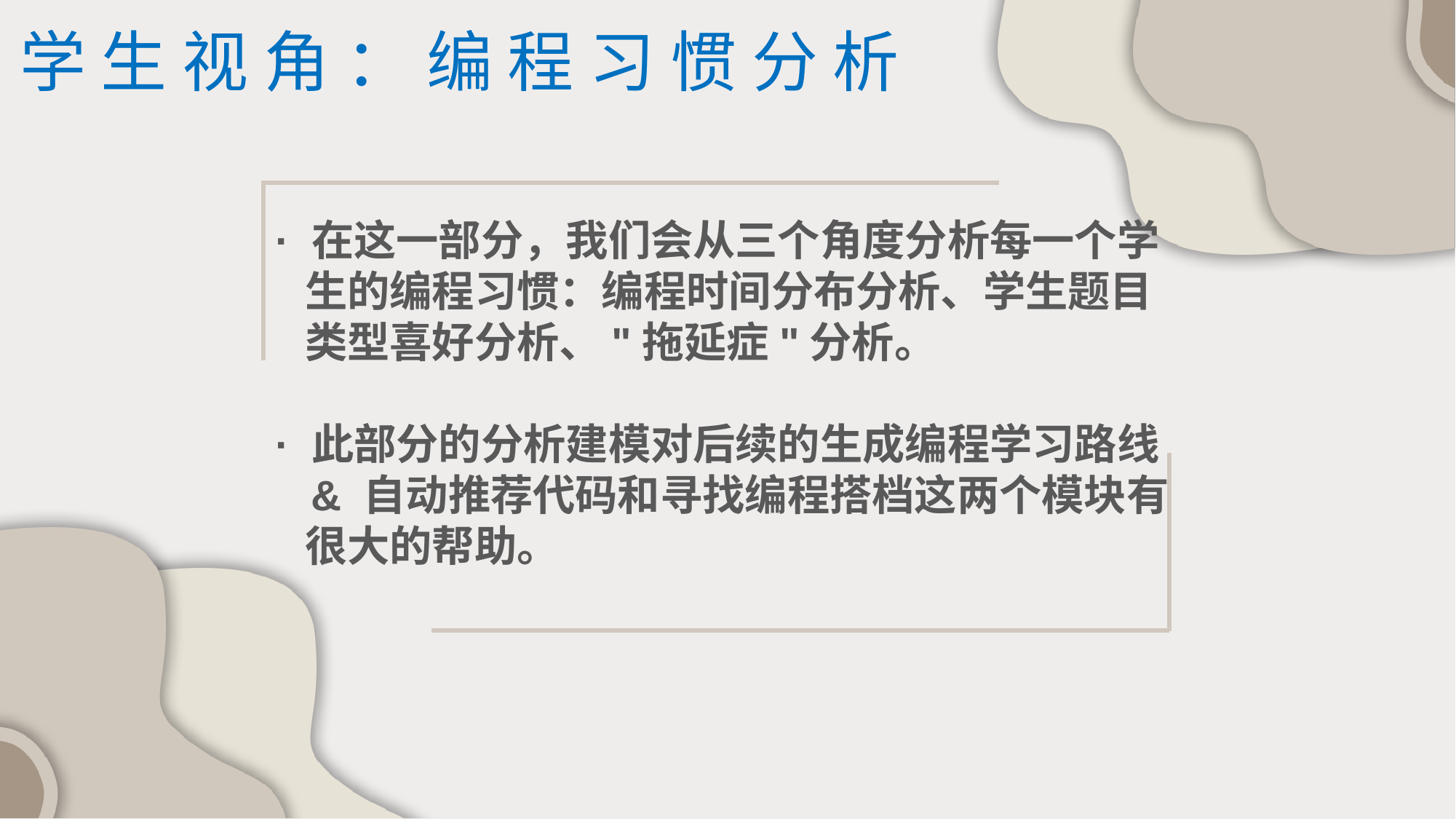

学生视角：编程习惯分析
· 在这一部分，我们会从三个角度分析每一个学
  生的编程习惯：编程时间分布分析、学生题目
  类型喜好分析、"拖延症"分析。

· 此部分的分析建模对后续的生成编程学习路线
   & 自动推荐代码和寻找编程搭档这两个模块有
  很大的帮助。